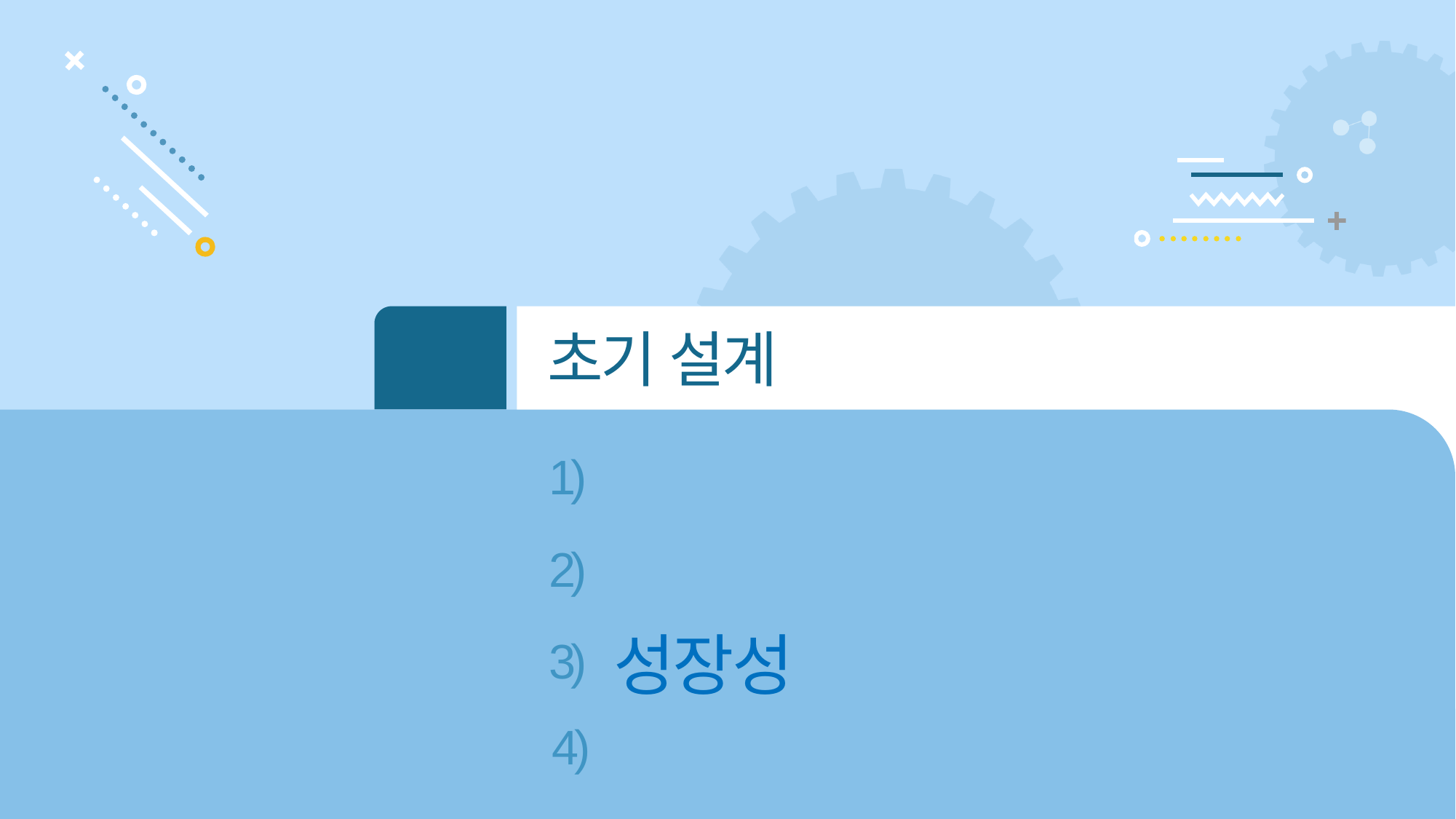

02
초기 설계
1)
공공성
2)
서버 설계
성장성
3)
4)
성장하는 신경망